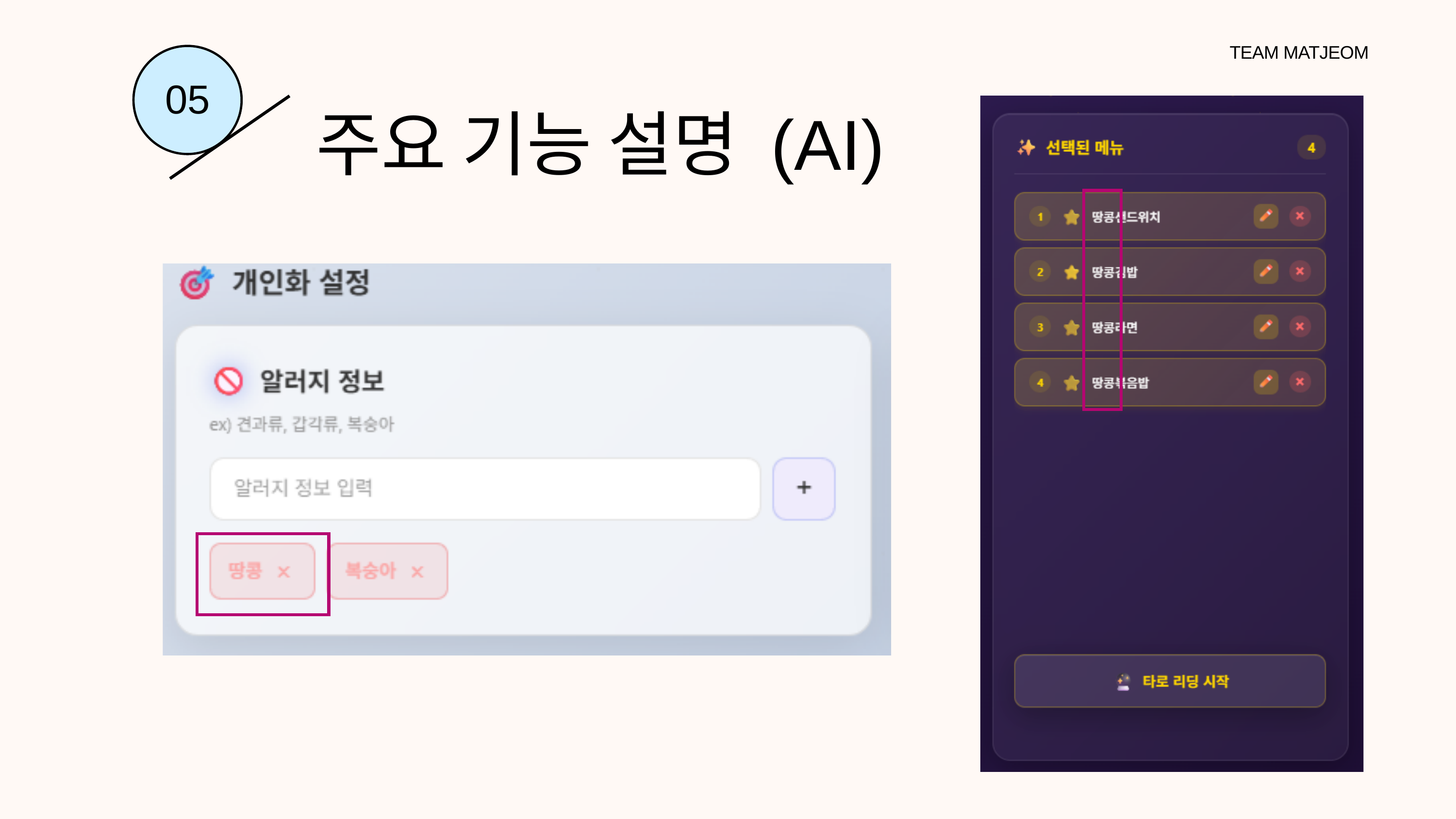

TEAM MATJEOM

05

주요 기능 설명 (AI)